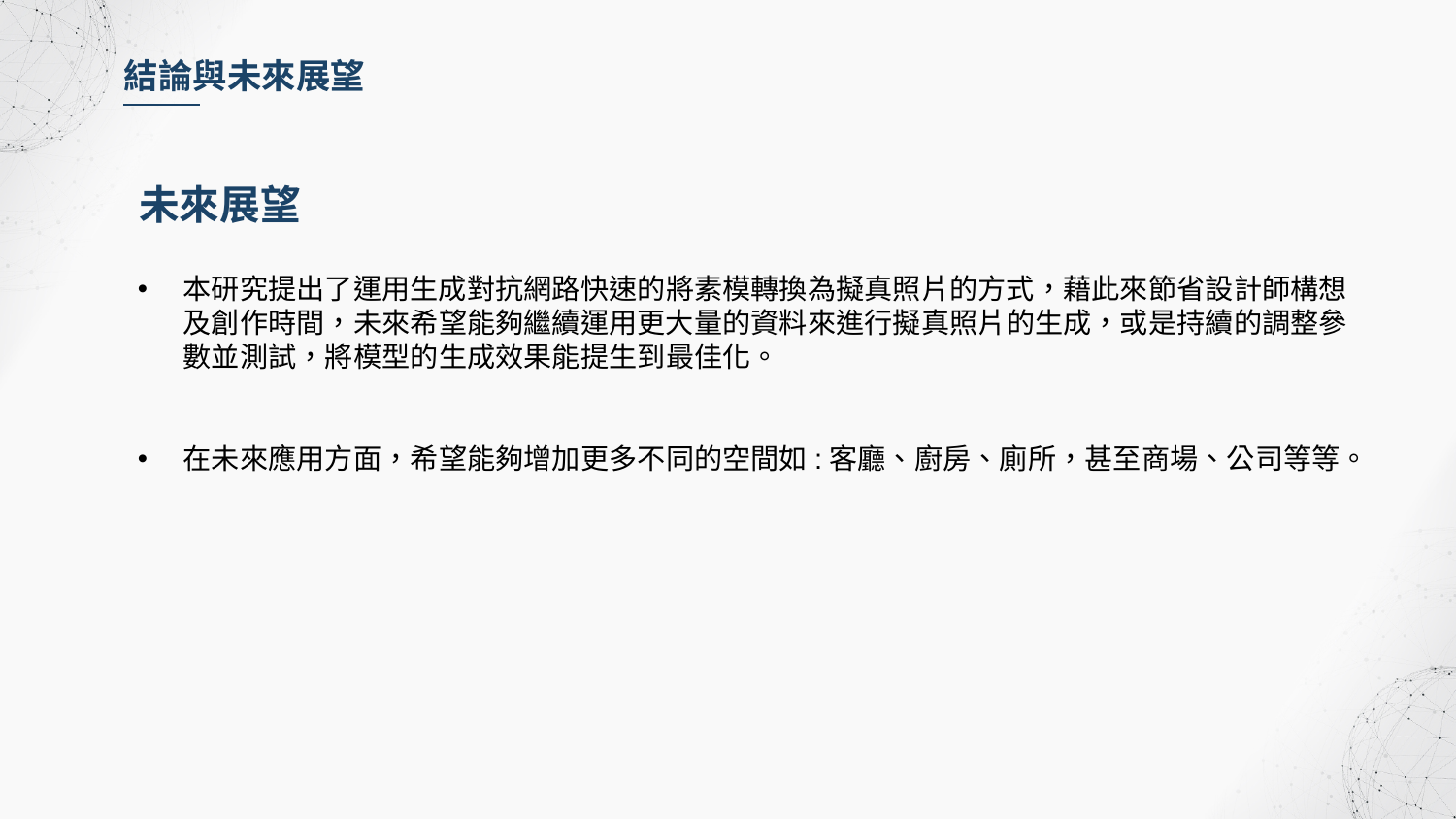

結論與未來展望
未來展望
本研究提出了運用生成對抗網路快速的將素模轉換為擬真照片的方式，藉此來節省設計師構想及創作時間，未來希望能夠繼續運用更大量的資料來進行擬真照片的生成，或是持續的調整參數並測試，將模型的生成效果能提生到最佳化。

在未來應用方面，希望能夠增加更多不同的空間如:客廳、廚房、廁所，甚至商場、公司等等。